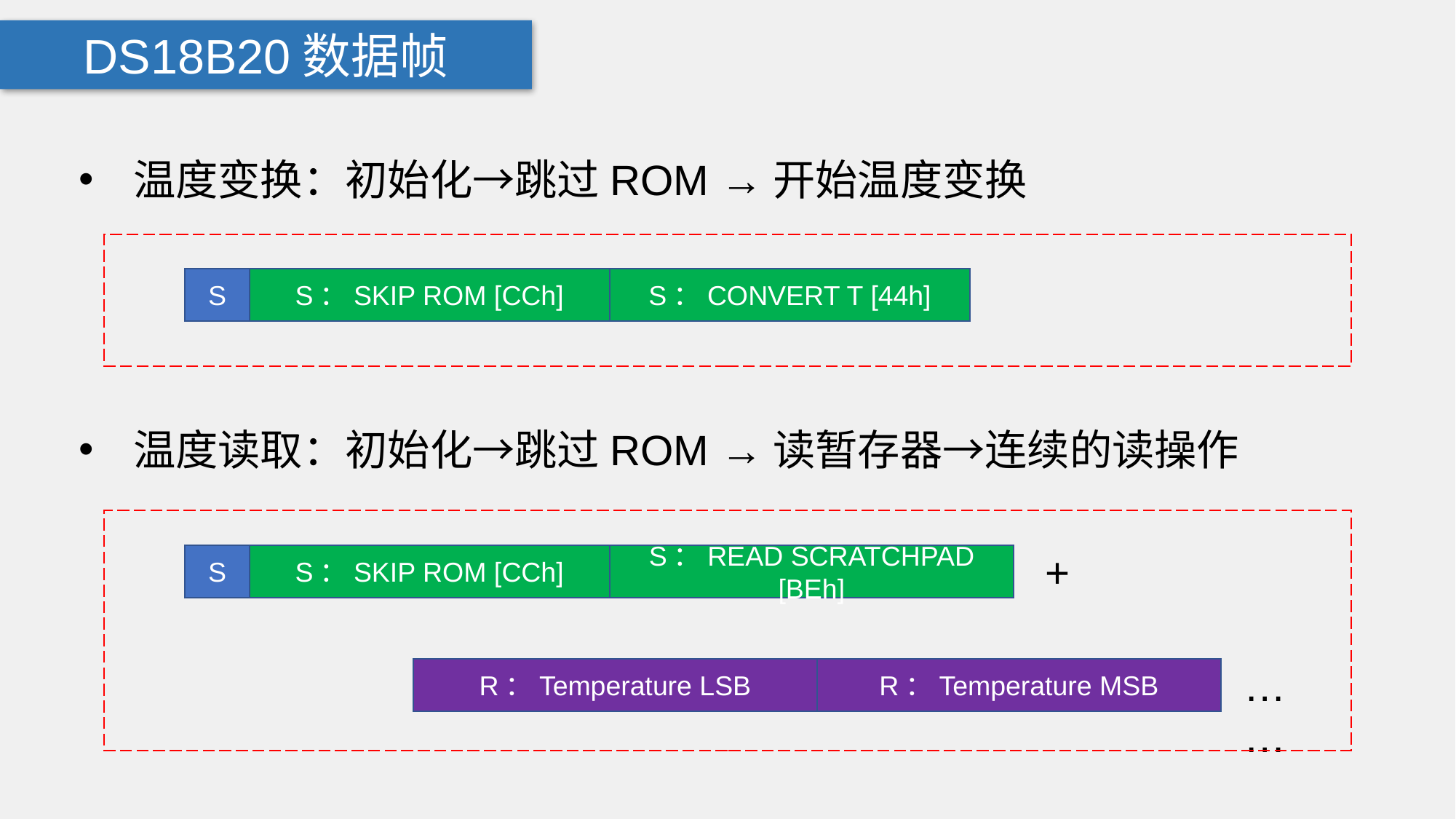

DS18B20数据帧
温度变换：初始化→跳过ROM →开始温度变换

S
S：SKIP ROM [CCh]
S：CONVERT T [44h]
温度读取：初始化→跳过ROM →读暂存器→连续的读操作

+
S
S：SKIP ROM [CCh]
S：READ SCRATCHPAD [BEh]
……
R：Temperature LSB
R：Temperature MSB